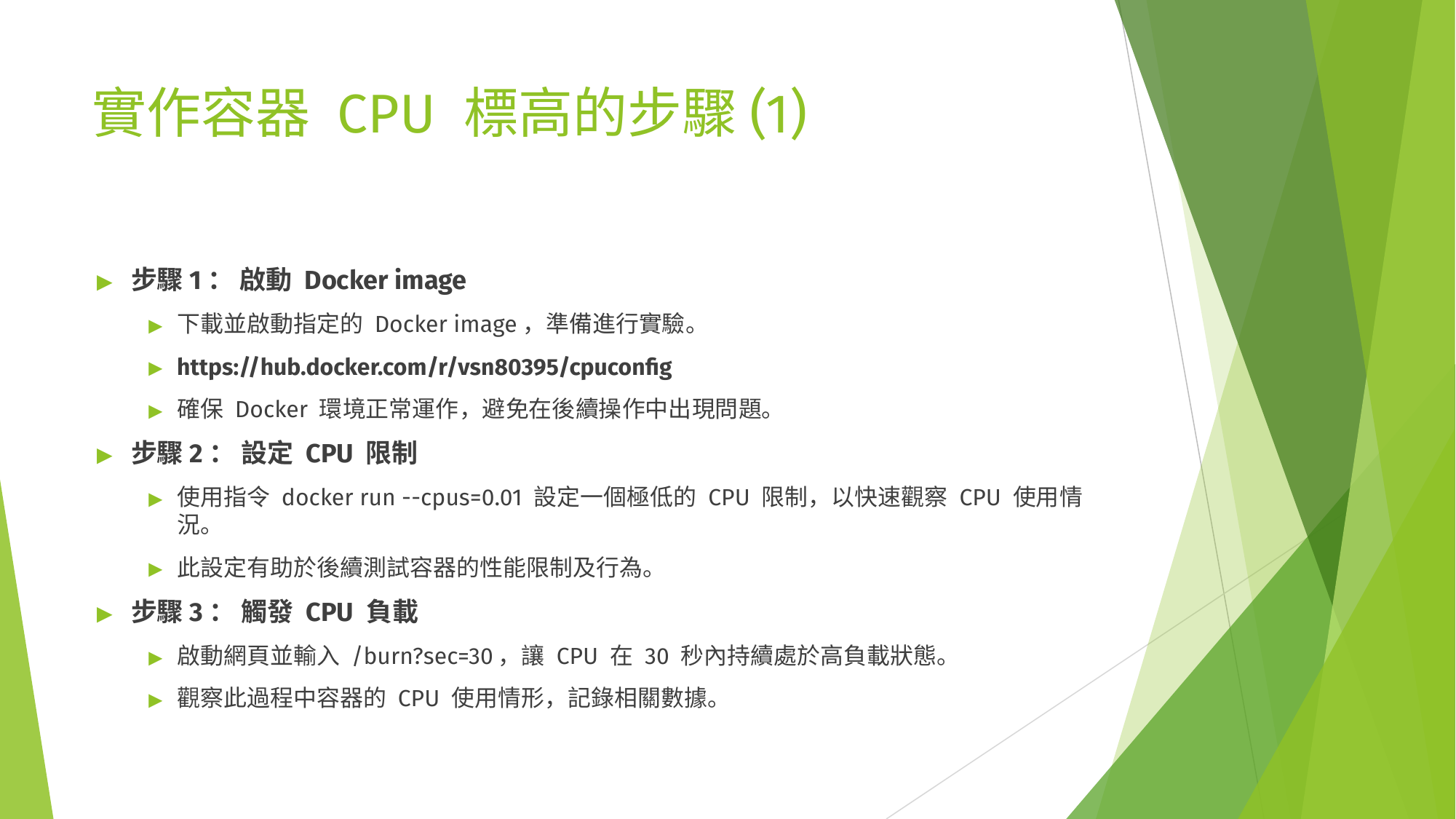

# 實作容器 CPU 標高的步驟(1)
步驟1： 啟動 Docker image
下載並啟動指定的 Docker image，準備進行實驗。
https://hub.docker.com/r/vsn80395/cpuconfig
確保 Docker 環境正常運作，避免在後續操作中出現問題。
步驟2： 設定 CPU 限制
使用指令 docker run --cpus=0.01 設定一個極低的 CPU 限制，以快速觀察 CPU 使用情況。
此設定有助於後續測試容器的性能限制及行為。
步驟3： 觸發 CPU 負載
啟動網頁並輸入 /burn?sec=30，讓 CPU 在 30 秒內持續處於高負載狀態。
觀察此過程中容器的 CPU 使用情形，記錄相關數據。